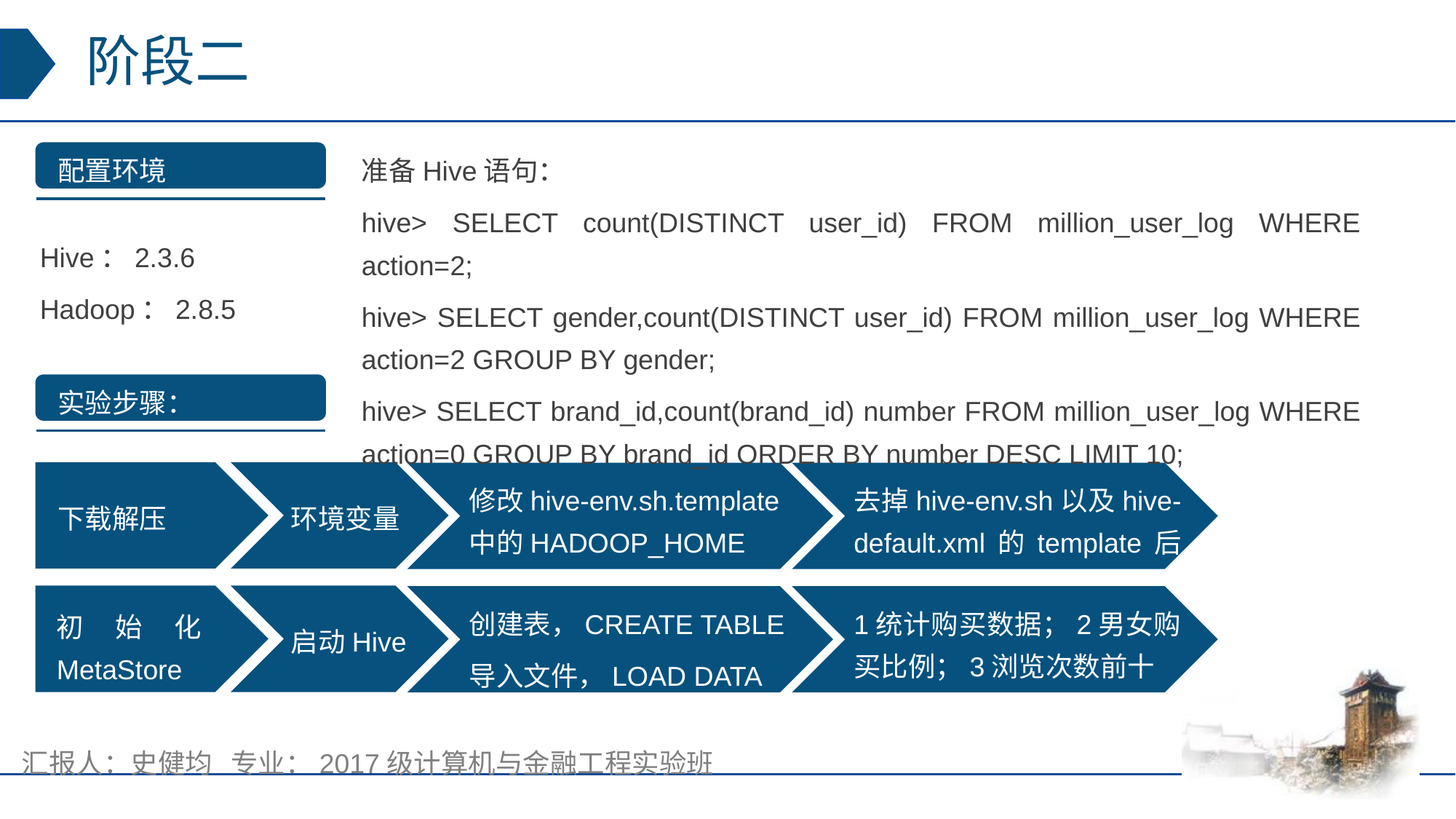

# 阶段二
配置环境
准备Hive语句：
hive> SELECT count(DISTINCT user_id) FROM million_user_log WHERE action=2;
hive> SELECT gender,count(DISTINCT user_id) FROM million_user_log WHERE action=2 GROUP BY gender;
hive> SELECT brand_id,count(brand_id) number FROM million_user_log WHERE action=0 GROUP BY brand_id ORDER BY number DESC LIMIT 10;

Hive：2.3.6
Hadoop：2.8.5
实验步骤：

修改hive-env.sh.template中的HADOOP_HOME
去掉hive-env.sh以及hive-default.xml的template后缀

下载解压
环境变量
创建表，CREATE TABLE
导入文件，LOAD DATA
1统计购买数据；2男女购买比例；3浏览次数前十
初始化MetaStore

启动Hive